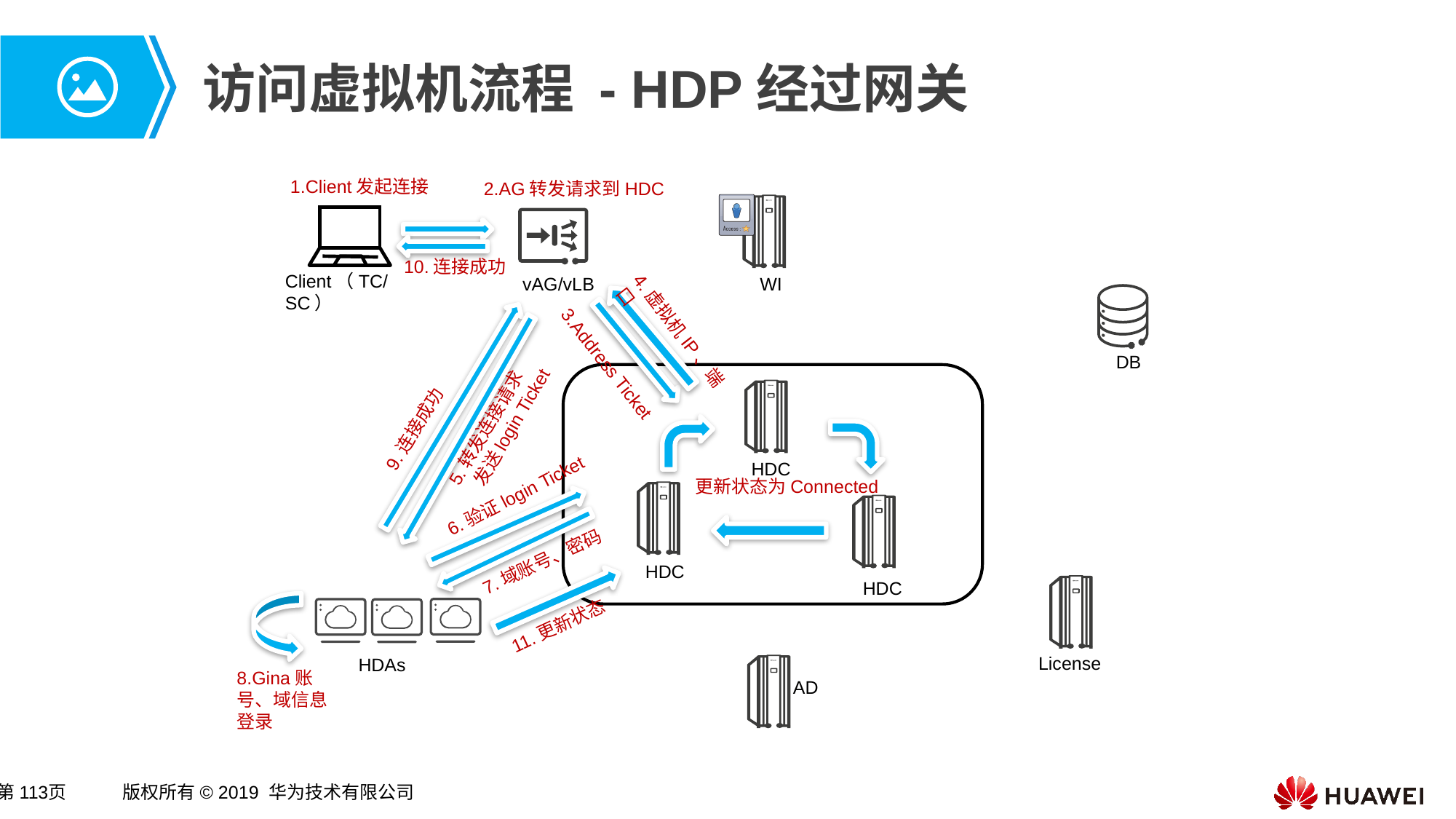

# 访问虚拟机流程 - HDP经过网关
1.Client发起连接
2.AG转发请求到HDC

10.连接成功
Client（TC/SC）
vAG/vLB
WI

4.虚拟机IP、端口

DB
3.Address Ticket

9.连接成功
5.转发连接请求
  发送login Ticket

HDC
更新状态为Connected
6.验证login Ticket

7.域账号、密码
HDC
HDC

11.更新状态

License
HDAs

8.Gina账号、域信息登录
AD